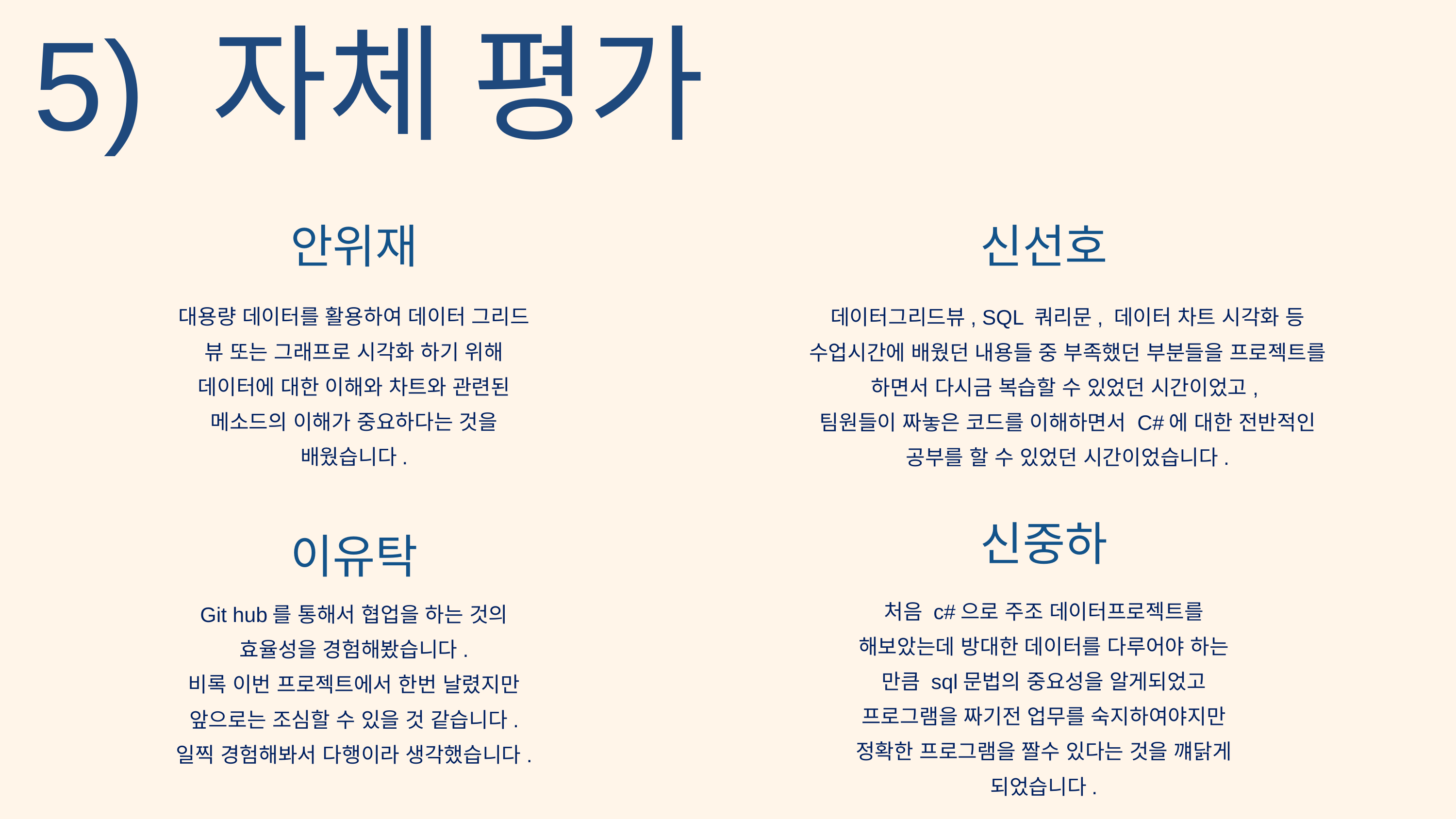

5) 자체 평가
안위재
신선호
대용량 데이터를 활용하여 데이터 그리드 뷰 또는 그래프로 시각화 하기 위해 데이터에 대한 이해와 차트와 관련된 메소드의 이해가 중요하다는 것을 배웠습니다.
데이터그리드뷰, SQL 쿼리문, 데이터 차트 시각화 등 수업시간에 배웠던 내용들 중 부족했던 부분들을 프로젝트를 하면서 다시금 복습할 수 있었던 시간이었고,
팀원들이 짜놓은 코드를 이해하면서 C#에 대한 전반적인 공부를 할 수 있었던 시간이었습니다.
신중하
이유탁
처음 c#으로 주조 데이터프로젝트를 해보았는데 방대한 데이터를 다루어야 하는 만큼 sql문법의 중요성을 알게되었고 프로그램을 짜기전 업무를 숙지하여야지만 정확한 프로그램을 짤수 있다는 것을 꺠닭게 되었습니다.
Git hub를 통해서 협업을 하는 것의 효율성을 경험해봤습니다.
비록 이번 프로젝트에서 한번 날렸지만 앞으로는 조심할 수 있을 것 같습니다.
일찍 경험해봐서 다행이라 생각했습니다.